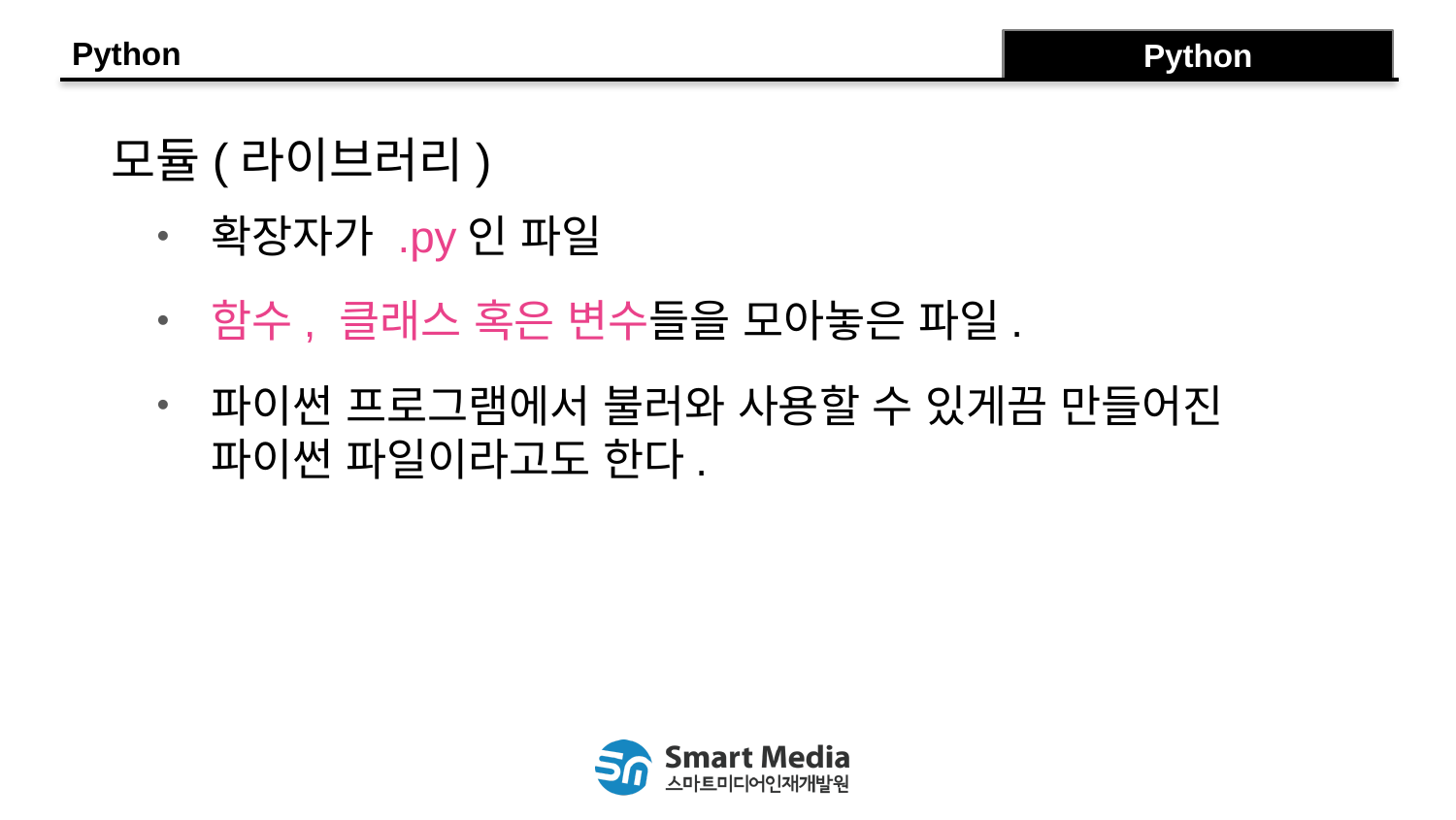

Python
Python
모듈(라이브러리)
확장자가 .py인 파일

함수, 클래스 혹은 변수들을 모아놓은 파일.

파이썬 프로그램에서 불러와 사용할 수 있게끔 만들어진 파이썬 파일이라고도 한다.